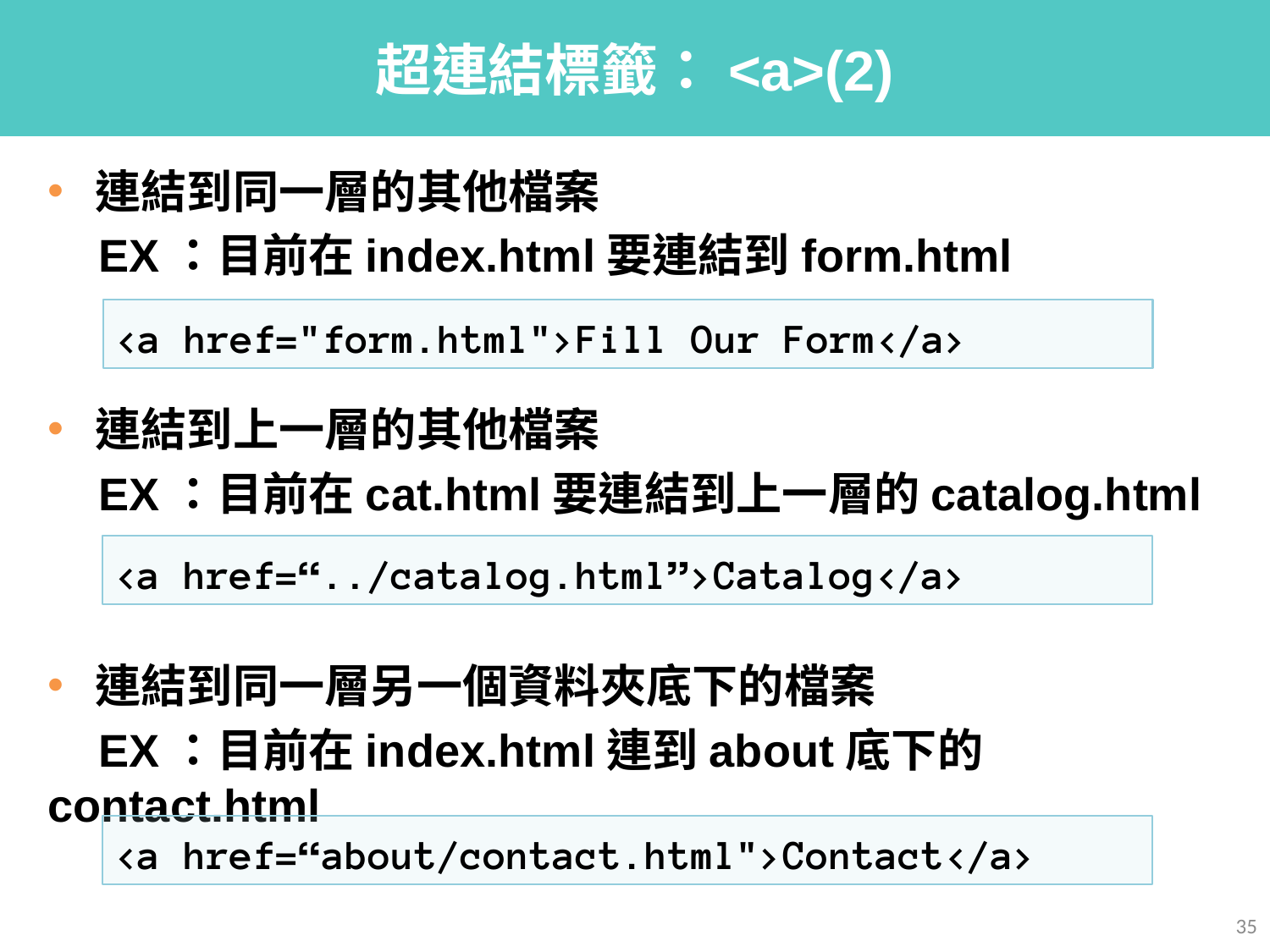

# 超連結標籤：<a>(2)
連結到同一層的其他檔案
    EX：目前在index.html要連結到form.html
連結到上一層的其他檔案
    EX：目前在cat.html要連結到上一層的catalog.html

連結到同一層另一個資料夾底下的檔案
    EX：目前在index.html連到about底下的contact.html
<a href="form.html">Fill Our Form</a>
<a href=“../catalog.html”>Catalog</a>
<a href=“about/contact.html">Contact</a>
35